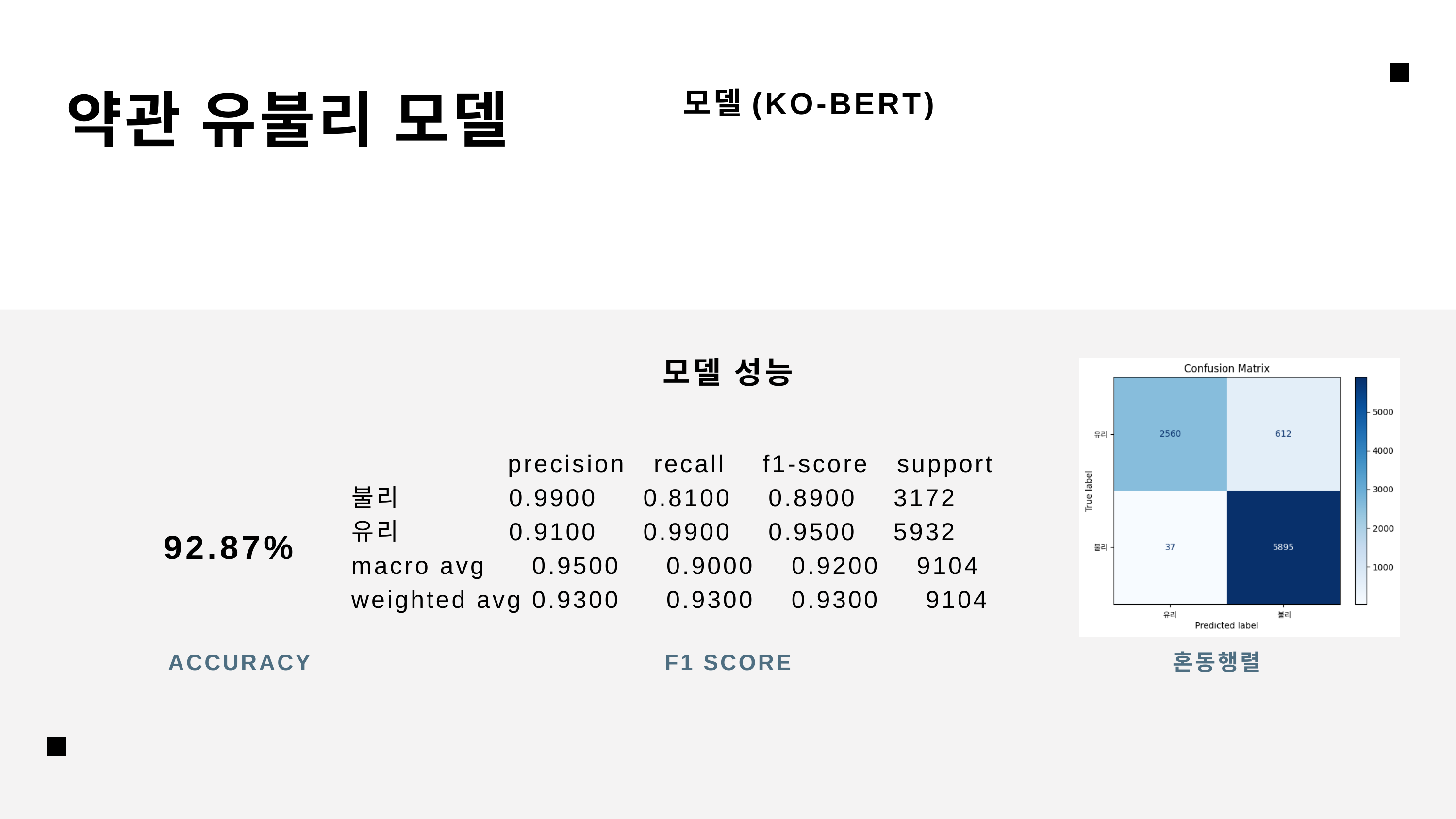

약관 유불리 모델
모델(KO-BERT)

모델 성능

                 precision   recall    f1-score   support
불리             0.9900     0.8100    0.8900    3172
유리             0.9100     0.9900    0.9500    5932
macro avg     0.9500     0.9000    0.9200    9104
weighted avg 0.9300     0.9300    0.9300     9104
92.87%
ACCURACY
F1 SCORE
혼동행렬